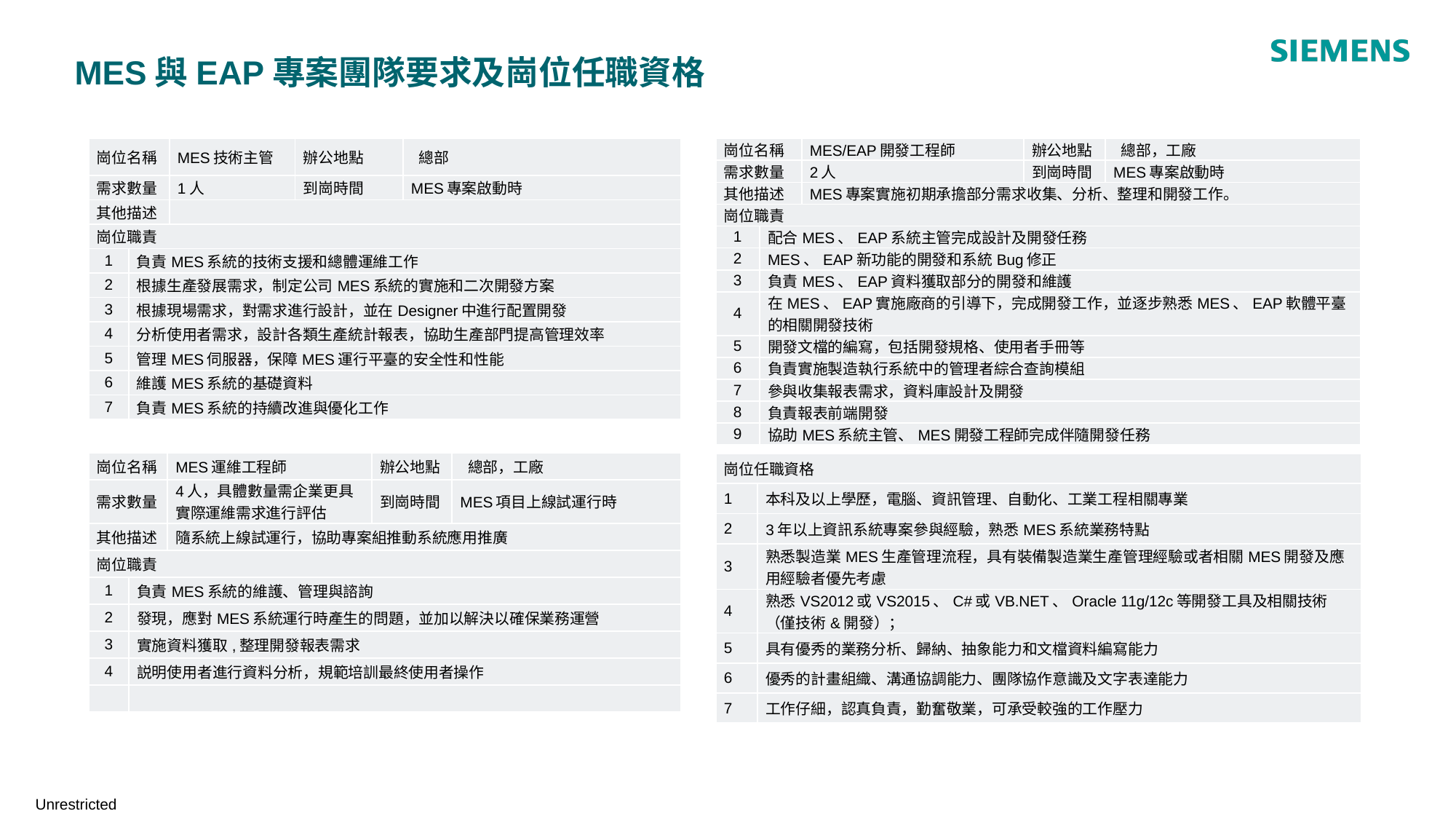

# MES與EAP專案團隊要求及崗位任職資格
| 崗位名稱 |  | MES技術主管 | 辦公地點 | 總部 |
| --- | --- | --- | --- | --- |
| 需求數量 |  | 1人 | 到崗時間 | MES專案啟動時 |
| 其他描述 |  |  |  |  |
| 崗位職責 |  |  |  |  |
| 1 | 負責MES系統的技術支援和總體運維工作 |  |  |  |
| 2 | 根據生產發展需求，制定公司MES系統的實施和二次開發方案 |  |  |  |
| 3 | 根據現場需求，對需求進行設計，並在Designer中進行配置開發 |  |  |  |
| 4 | 分析使用者需求，設計各類生產統計報表，協助生產部門提高管理效率 |  |  |  |
| 5 | 管理MES伺服器，保障MES運行平臺的安全性和性能 |  |  |  |
| 6 | 維護MES系統的基礎資料 |  |  |  |
| 7 | 負責MES系統的持續改進與優化工作 |  |  |  |
| 崗位名稱 |  | MES/EAP開發工程師 | 辦公地點 | 總部，工廠 |
| --- | --- | --- | --- | --- |
| 需求數量 |  | 2人 | 到崗時間 | MES專案啟動時 |
| 其他描述 |  | MES專案實施初期承擔部分需求收集、分析、整理和開發工作。 |  |  |
| 崗位職責 |  |  |  |  |
| 1 | 配合MES、EAP系統主管完成設計及開發任務 |  |  |  |
| 2 | MES、EAP新功能的開發和系統Bug修正 |  |  |  |
| 3 | 負責MES、EAP資料獲取部分的開發和維護 |  |  |  |
| 4 | 在MES、EAP實施廠商的引導下，完成開發工作，並逐步熟悉MES、EAP軟體平臺的相關開發技術 |  |  |  |
| 5 | 開發文檔的編寫，包括開發規格、使用者手冊等 |  |  |  |
| 6 | 負責實施製造執行系統中的管理者綜合查詢模組 |  |  |  |
| 7 | 參與收集報表需求，資料庫設計及開發 |  |  |  |
| 8 | 負責報表前端開發 |  |  |  |
| 9 | 協助MES系統主管、MES開發工程師完成伴隨開發任務 |  |  |  |
| 崗位名稱 |  | MES運維工程師 | 辦公地點 | 總部，工廠 |
| --- | --- | --- | --- | --- |
| 需求數量 |  | 4人，具體數量需企業更具實際運維需求進行評估 | 到崗時間 | MES項目上線試運行時 |
| 其他描述 |  | 隨系統上線試運行，協助專案組推動系統應用推廣 |  |  |
| 崗位職責 |  |  |  |  |
| 1 | 負責MES系統的維護、管理與諮詢 |  |  |  |
| 2 | 發現，應對MES系統運行時產生的問題，並加以解決以確保業務運營 |  |  |  |
| 3 | 實施資料獲取,整理開發報表需求 |  |  |  |
| 4 | 説明使用者進行資料分析，規範培訓最終使用者操作 |  |  |  |
|  |  |  |  |  |
| 崗位任職資格 |  |
| --- | --- |
| 1 | 本科及以上學歷，電腦、資訊管理、自動化、工業工程相關專業 |
| 2 | 3年以上資訊系統專案參與經驗，熟悉MES系統業務特點 |
| 3 | 熟悉製造業MES生產管理流程，具有裝備製造業生產管理經驗或者相關MES開發及應用經驗者優先考慮 |
| 4 | 熟悉VS2012或VS2015、C#或VB.NET、Oracle 11g/12c等開發工具及相關技術（僅技術&開發）； |
| 5 | 具有優秀的業務分析、歸納、抽象能力和文檔資料編寫能力 |
| 6 | 優秀的計畫組織、溝通協調能力、團隊協作意識及文字表達能力 |
| 7 | 工作仔細，認真負責，勤奮敬業，可承受較強的工作壓力 |
Unrestricted